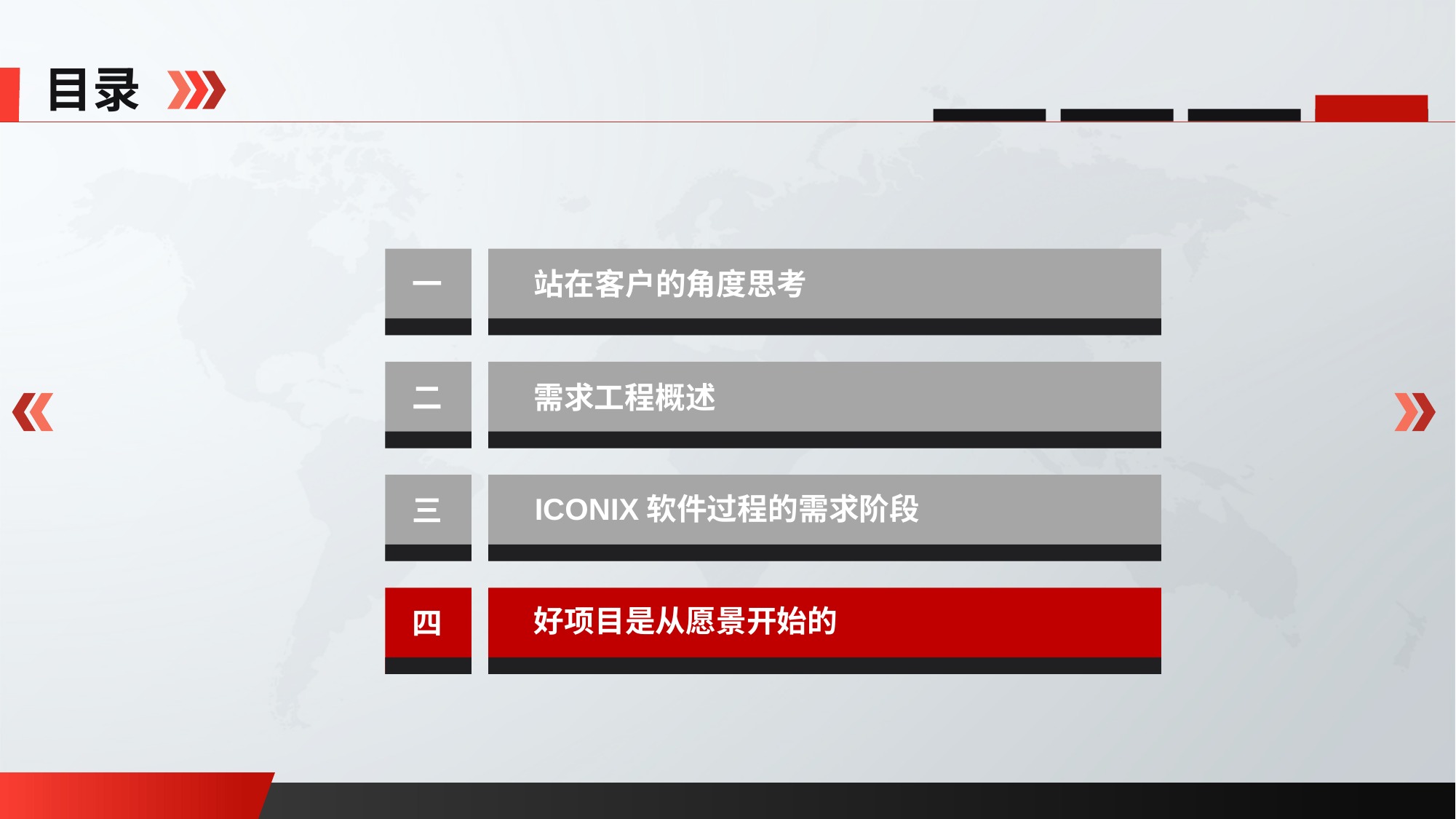

目录

一

站在客户的角度思考

二

需求工程概述

三

ICONIX软件过程的需求阶段

四

好项目是从愿景开始的